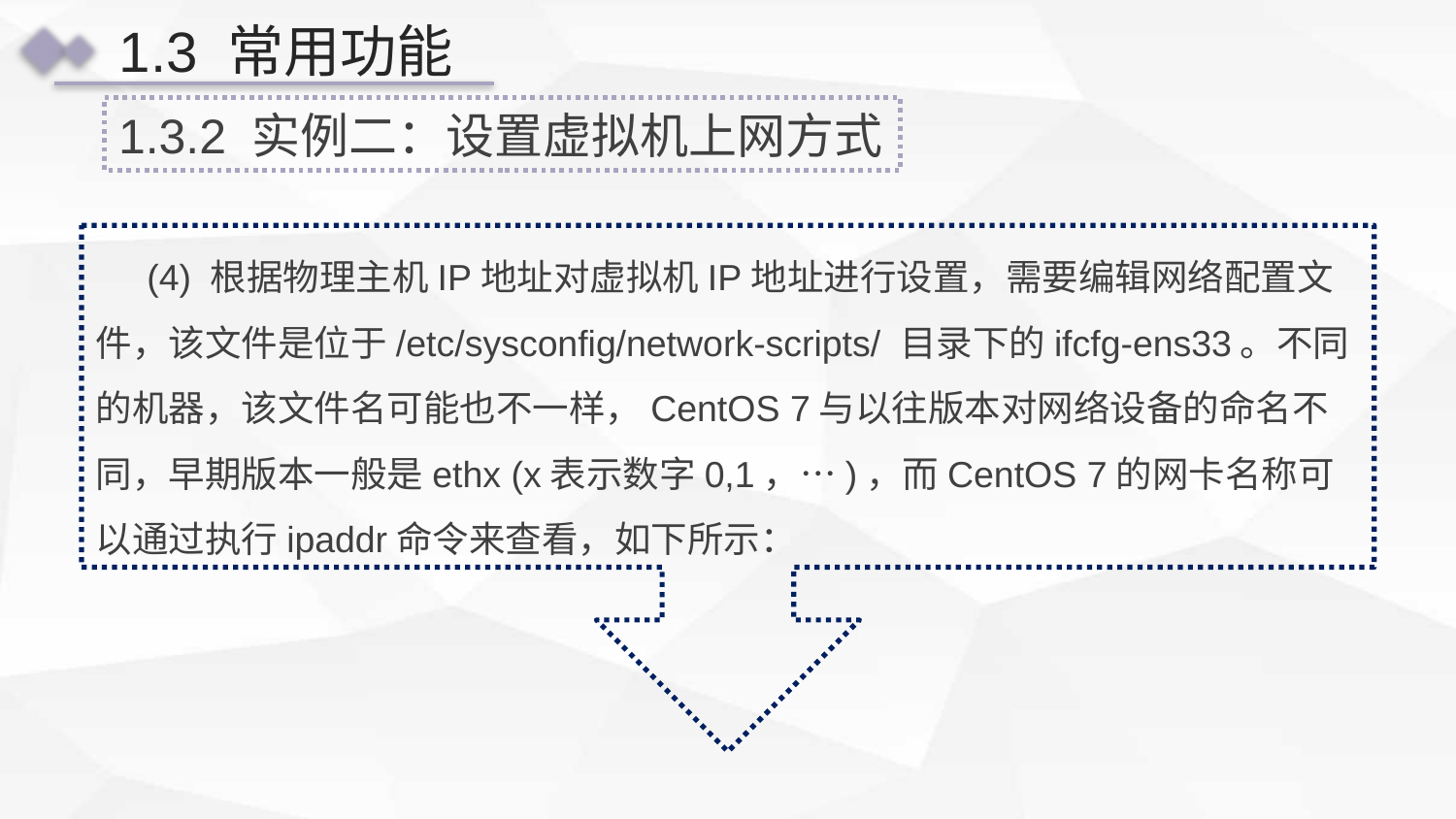

1.3 常用功能

1.3.2 实例二：设置虚拟机上网方式
     (4) 根据物理主机IP地址对虚拟机IP地址进行设置，需要编辑网络配置文件，该文件是位于/etc/sysconfig/network-scripts/ 目录下的ifcfg-ens33。不同的机器，该文件名可能也不一样，CentOS 7与以往版本对网络设备的命名不同，早期版本一般是ethx (x表示数字0,1，…)，而CentOS 7的网卡名称可以通过执行ipaddr命令来查看，如下所示：